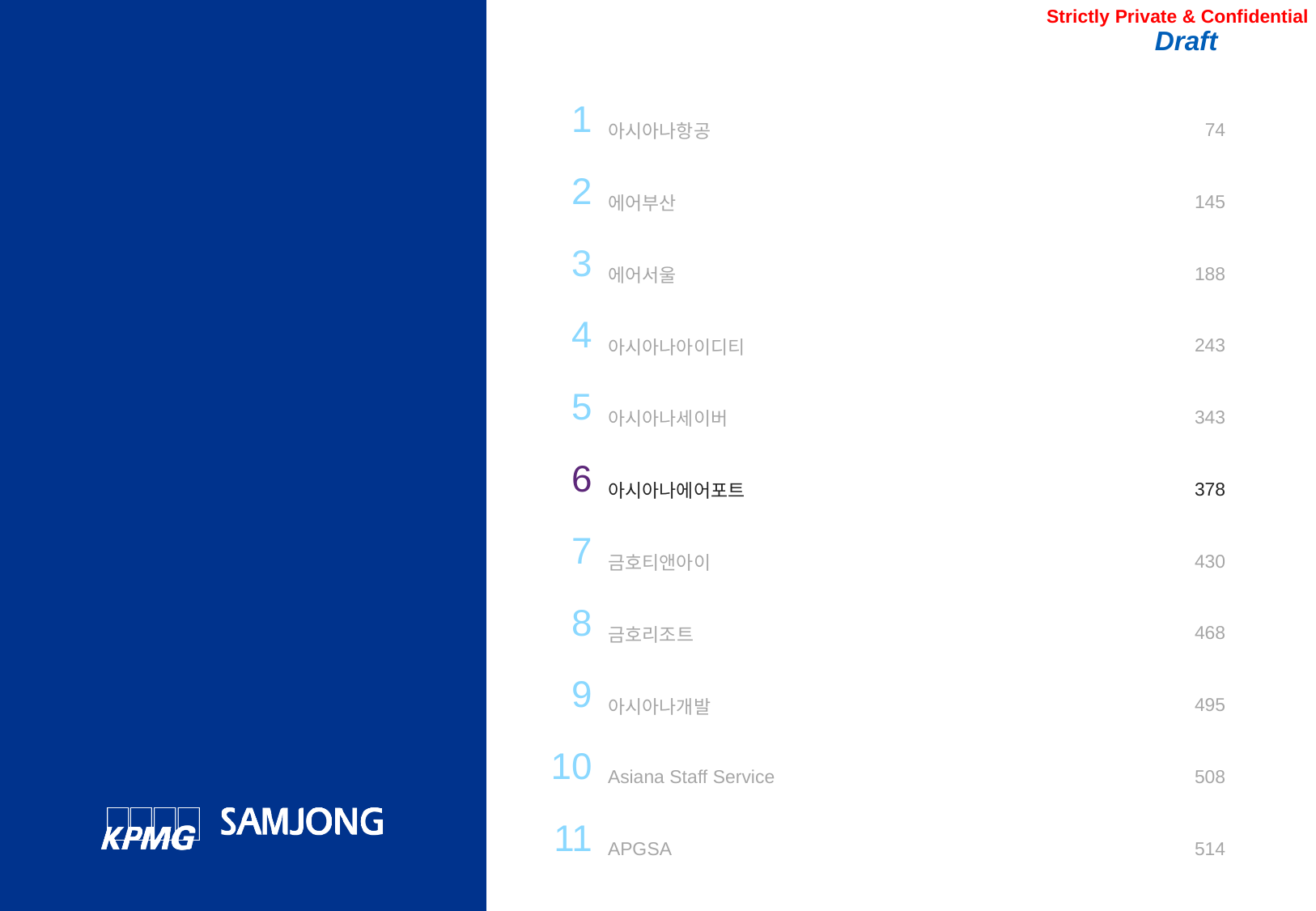

| 1 | 아시아나항공 | 74 |
| --- | --- | --- |
| 2 | 에어부산 | 145 |
| 3 | 에어서울 | 188 |
| 4 | 아시아나아이디티 | 243 |
| 5 | 아시아나세이버 | 343 |
| 6 | 아시아나에어포트 | 378 |
| 7 | 금호티앤아이 | 430 |
| 8 | 금호리조트 | 468 |
| 9 | 아시아나개발 | 495 |
| 10 | Asiana Staff Service | 508 |
| 11 | APGSA | 514 |